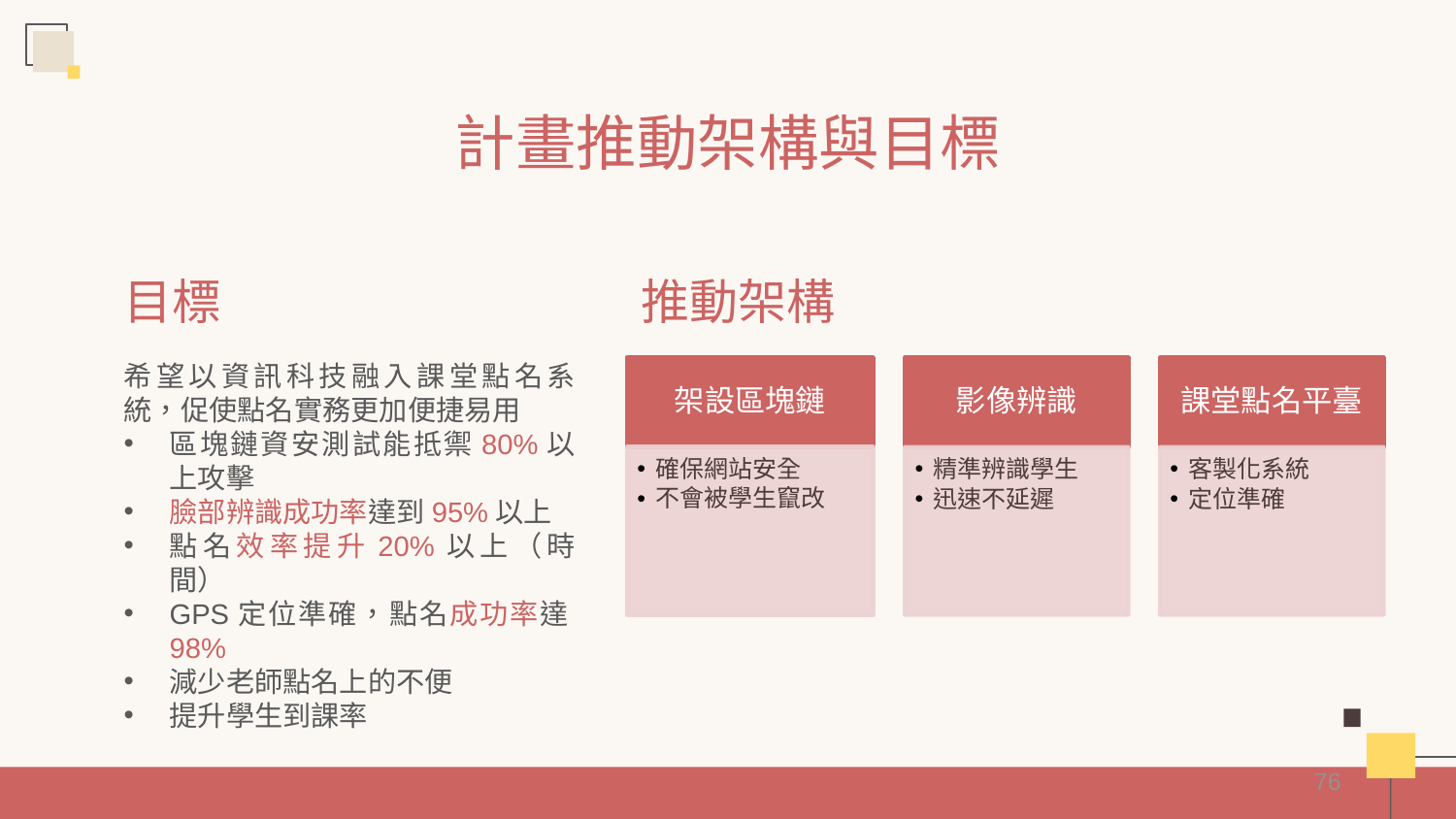

計畫推動架構與目標
# 目標
推動架構
希望以資訊科技融入課堂點名系統，促使點名實務更加便捷易用
區塊鏈資安測試能抵禦80%以上攻擊
臉部辨識成功率達到95%以上
點名效率提升20%以上（時間）
GPS定位準確，點名成功率達98%
減少老師點名上的不便
提升學生到課率

架設區塊鏈
確保網站安全
不會被學生竄改
影像辨識
精準辨識學生
迅速不延遲
課堂點名平臺
客製化系統
定位準確
76